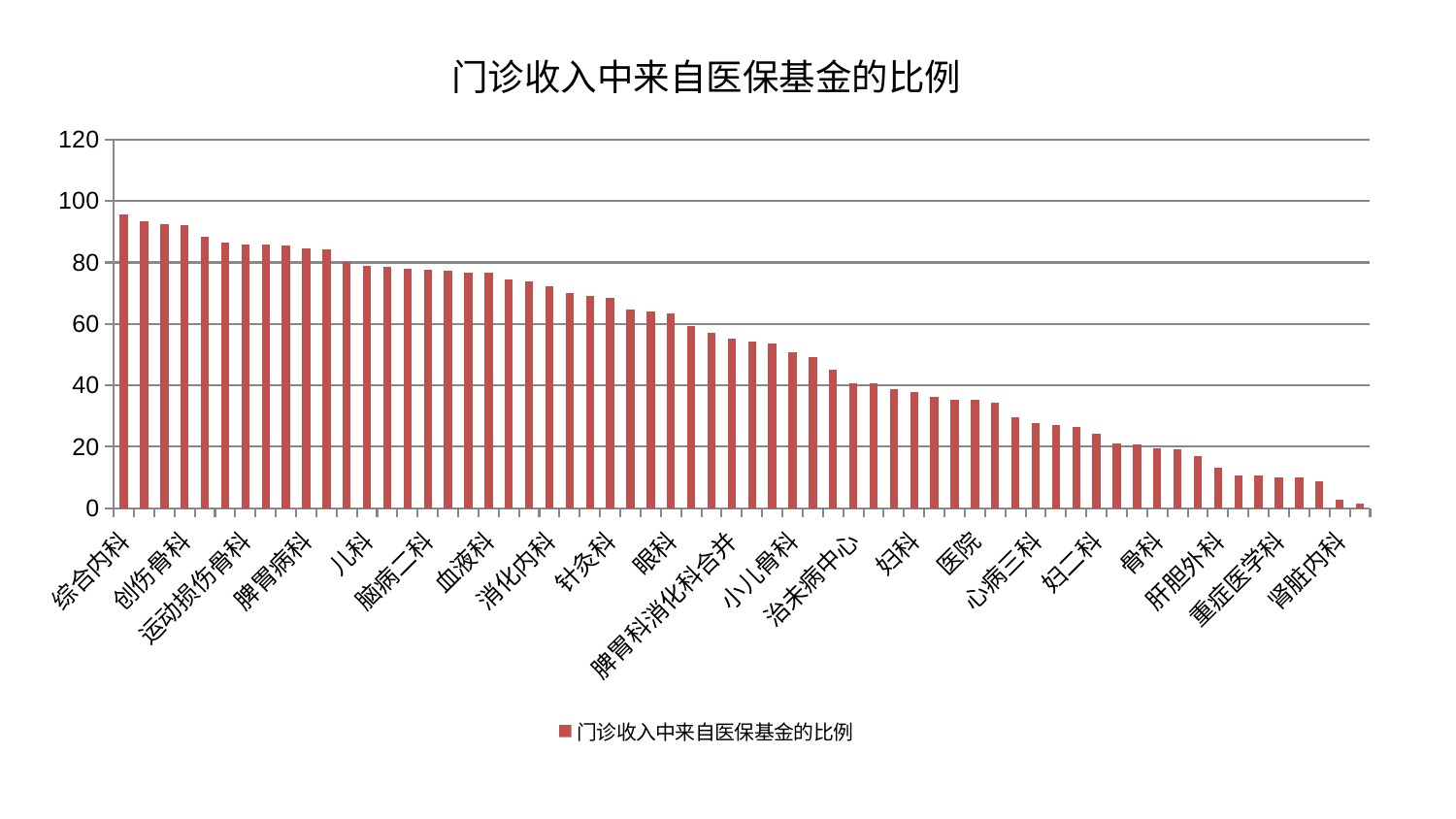

### Chart: 门诊收入中来自医保基金的比例

| Category | 门诊收入中来自医保基金的比例 |
|---|---|
| 综合内科 | 95.65758538969071 |
| 脊柱骨科 | 93.5798476959401 |
| 身心医学科 | 92.62419413562498 |
| 创伤骨科 | 92.02820142171724 |
| 心病二科 | 88.34852877552845 |
| 推拿科 | 86.48903469479579 |
| 运动损伤骨科 | 86.01339108491925 |
| 脑病三科 | 85.8278219677386 |
| 肛肠科 | 85.5496405912204 |
| 脾胃病科 | 84.60312041433957 |
| 老年医学科 | 84.34208579514345 |
| 肿瘤内科 | 80.22896702189517 |
| 儿科 | 79.01832069019272 |
| 产科 | 78.486558434731 |
| 脑病一科 | 78.10558954522295 |
| 脑病二科 | 77.58890521889106 |
| 小儿推拿科 | 77.47499272373221 |
| 心病四科 | 76.80169717547768 |
| 血液科 | 76.59832599361964 |
| 泌尿外科 | 74.39418181417268 |
| 口腔科 | 73.90736622065765 |
| 消化内科 | 72.4236840940659 |
| 风湿病科 | 70.19249113856867 |
| 神经内科 | 69.03419448735355 |
| 针灸科 | 68.5378965754805 |
| 美容皮肤科 | 64.68796063498053 |
| 东区肾病科 | 64.20605792361074 |
| 眼科 | 63.38788124281838 |
| 康复科 | 59.27518688665452 |
| 周围血管科 | 56.99402327061964 |
| 脾胃科消化科合并 | 55.35710273145236 |
| 肝病科 | 54.39484270017563 |
| 呼吸内科 | 53.59048513585427 |
| 小儿骨科 | 50.878068737779515 |
| 关节骨科 | 49.25503825075192 |
| 心血管内科 | 45.18554328210913 |
| 治未病中心 | 40.771364723599525 |
| 东区重症医学科 | 40.59635706271554 |
| 普通外科 | 38.925318555115986 |
| 妇科 | 37.97878351181316 |
| 耳鼻喉科 | 36.21787404074106 |
| 中医外治中心 | 35.36996253067113 |
| 医院 | 35.22688006291767 |
| 妇科妇二科合并 | 34.418604904831 |
| 乳腺甲状腺外科 | 29.712451432020394 |
| 心病三科 | 27.870089908646523 |
| 肾病科 | 27.0130123043532 |
| 男科 | 26.536483692815537 |
| 妇二科 | 24.11361724691641 |
| 神经外科 | 21.218941083864085 |
| 皮肤科 | 20.7383941579415 |
| 骨科 | 19.556083987360463 |
| 西区重症医学科 | 19.12213166812482 |
| 中医经典科 | 16.911424850073374 |
| 肝胆外科 | 13.279375812703487 |
| 胸外科 | 10.706568699299467 |
| 显微骨科 | 10.621218806044963 |
| 重症医学科 | 10.113272340672896 |
| 心病一科 | 10.032089184354898 |
| 内分泌科 | 8.80353692877247 |
| 肾脏内科 | 2.704524985376189 |
| 微创骨科 | 1.6722011348768717 |
273